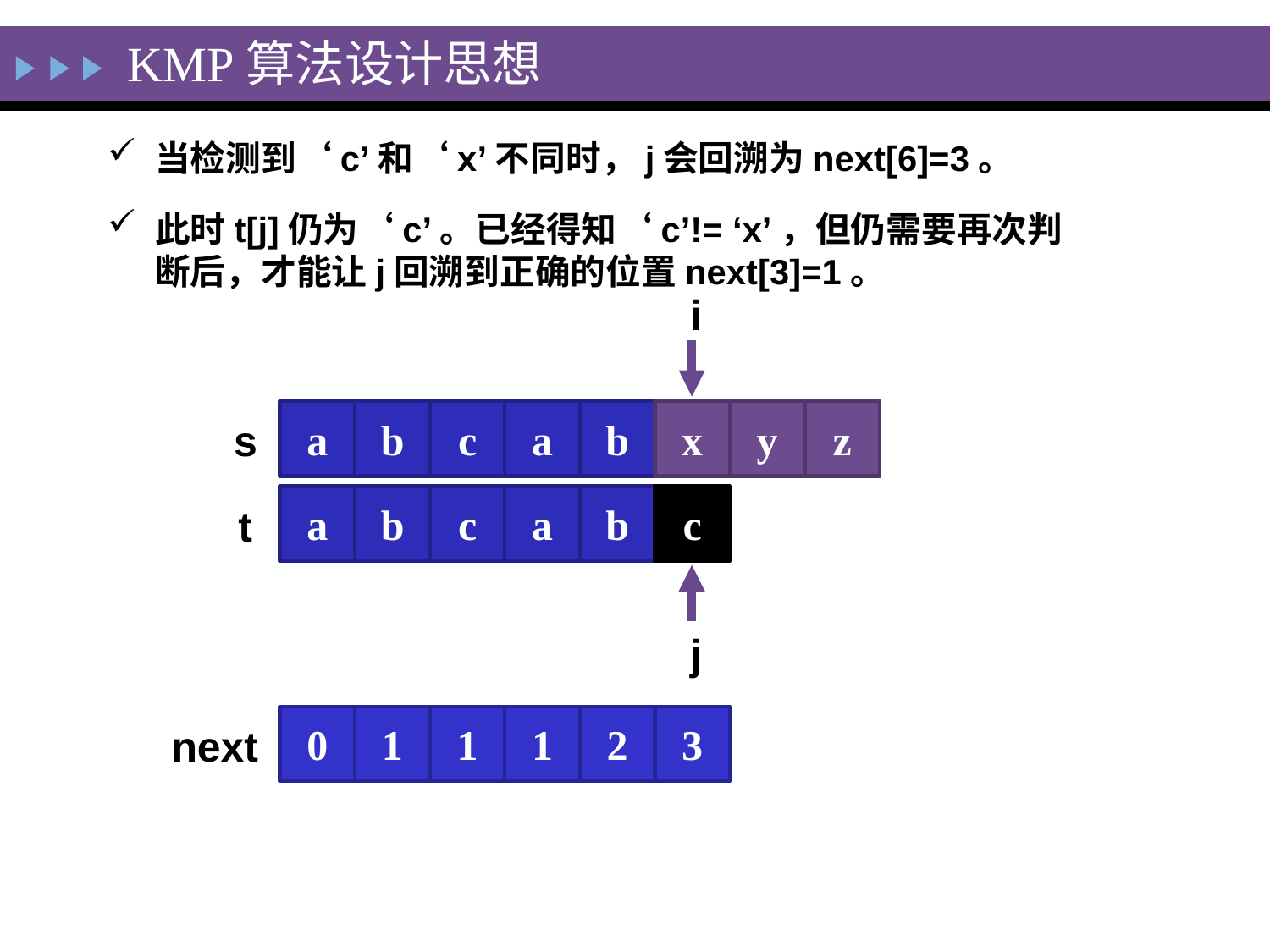

KMP算法设计思想
当检测到‘c’和‘x’不同时，j会回溯为next[6]=3。
此时t[j]仍为‘c’。已经得知‘c’!= ‘x’，但仍需要再次判断后，才能让j回溯到正确的位置next[3]=1。
i
a
b
c
a
b
x
y
z
s
a
b
c
a
b
c
t
j
0
1
1
1
2
3
next